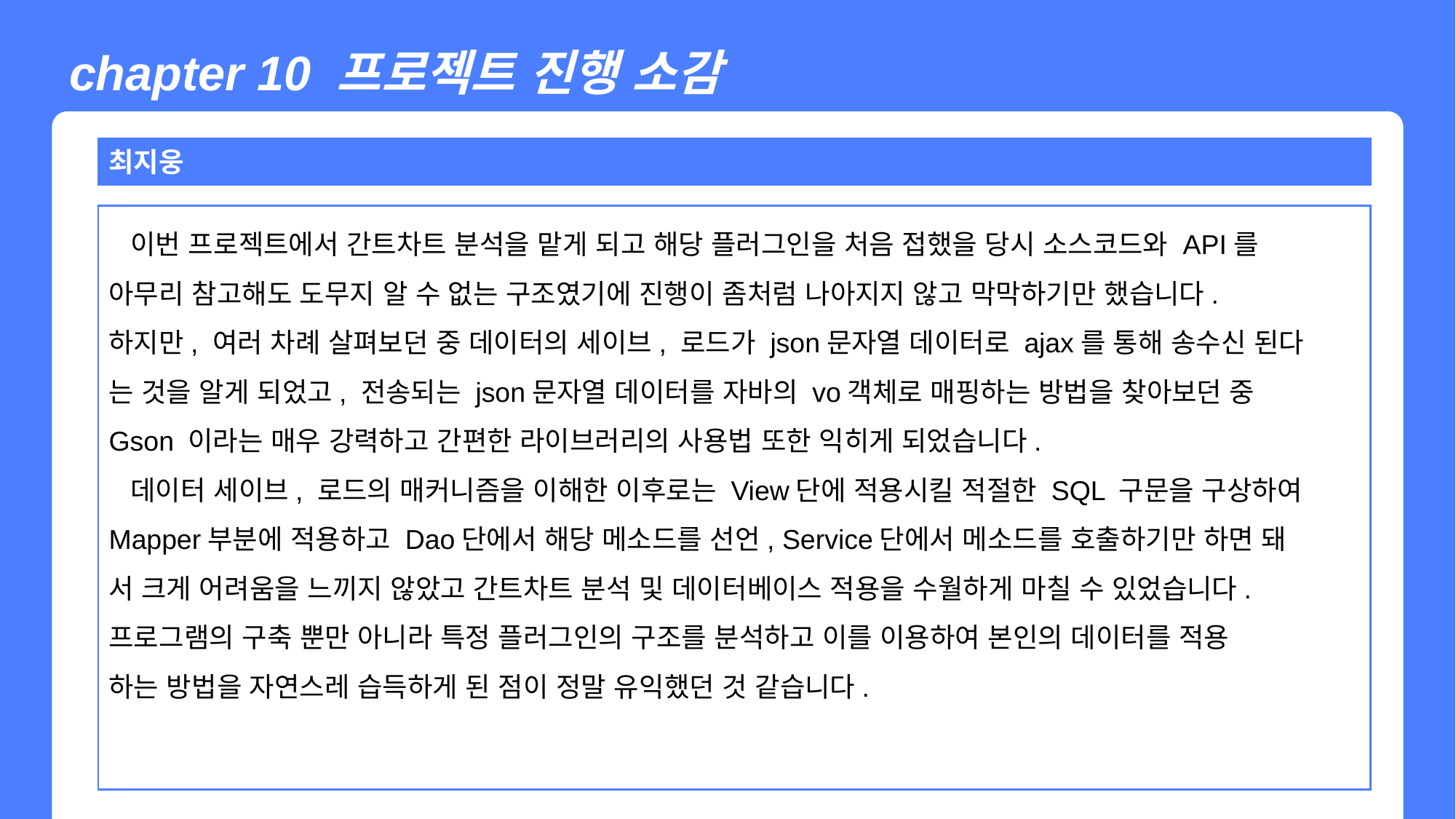

chapter 10 프로젝트 진행 소감
최지웅
  이번 프로젝트에서 간트차트 분석을 맡게 되고 해당 플러그인을 처음 접했을 당시 소스코드와 API를
아무리 참고해도 도무지 알 수 없는 구조였기에 진행이 좀처럼 나아지지 않고 막막하기만 했습니다.
하지만, 여러 차례 살펴보던 중 데이터의 세이브, 로드가 json문자열 데이터로 ajax를 통해 송수신 된다
는 것을 알게 되었고, 전송되는 json문자열 데이터를 자바의 vo객체로 매핑하는 방법을 찾아보던 중
Gson 이라는 매우 강력하고 간편한 라이브러리의 사용법 또한 익히게 되었습니다.
  데이터 세이브, 로드의 매커니즘을 이해한 이후로는 View단에 적용시킬 적절한 SQL 구문을 구상하여
Mapper부분에 적용하고 Dao단에서 해당 메소드를 선언, Service단에서 메소드를 호출하기만 하면 돼
서 크게 어려움을 느끼지 않았고 간트차트 분석 및 데이터베이스 적용을 수월하게 마칠 수 있었습니다.
프로그램의 구축 뿐만 아니라 특정 플러그인의 구조를 분석하고 이를 이용하여 본인의 데이터를 적용
하는 방법을 자연스레 습득하게 된 점이 정말 유익했던 것 같습니다.